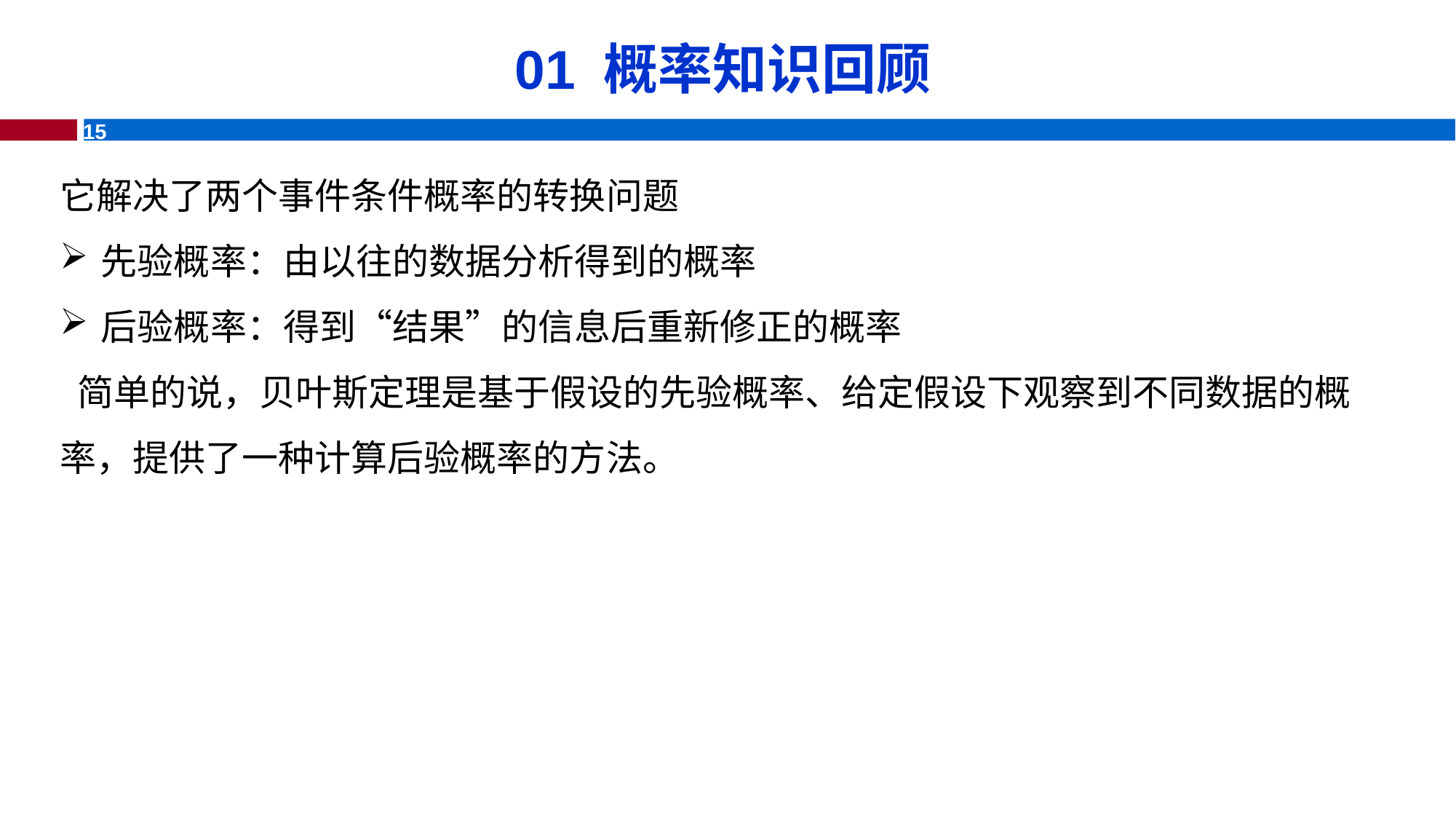

# 01 概率知识回顾
它解决了两个事件条件概率的转换问题
先验概率：由以往的数据分析得到的概率
后验概率：得到“结果”的信息后重新修正的概率
 简单的说，贝叶斯定理是基于假设的先验概率、给定假设下观察到不同数据的概率，提供了一种计算后验概率的方法。